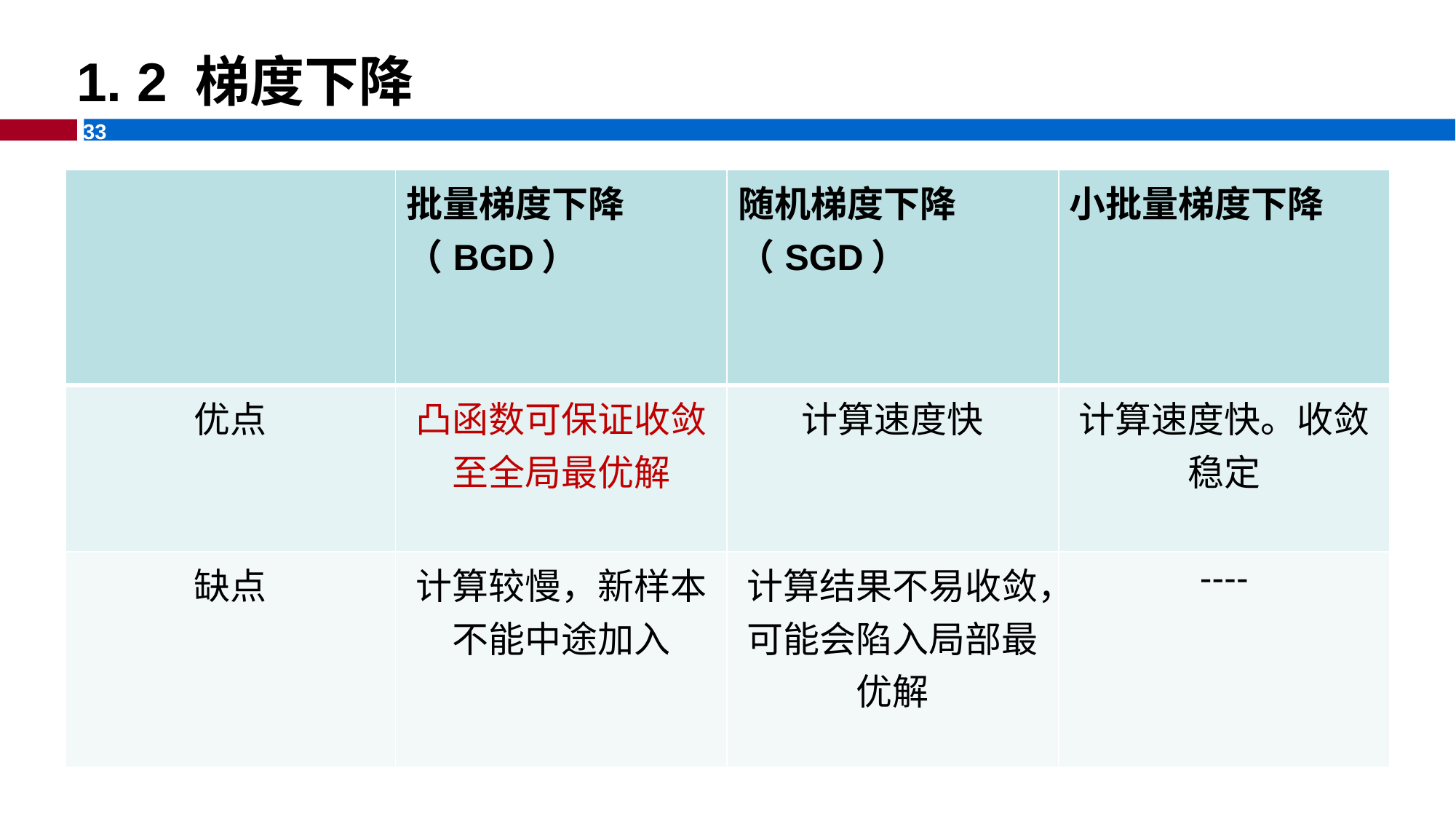

1. 2 梯度下降
|  | 批量梯度下降（BGD） | 随机梯度下降（SGD） | 小批量梯度下降 |
| --- | --- | --- | --- |
| 优点 | 凸函数可保证收敛至全局最优解 | 计算速度快 | 计算速度快。收敛稳定 |
| 缺点 | 计算较慢，新样本不能中途加入 | 计算结果不易收敛，可能会陷入局部最优解 | ---- |